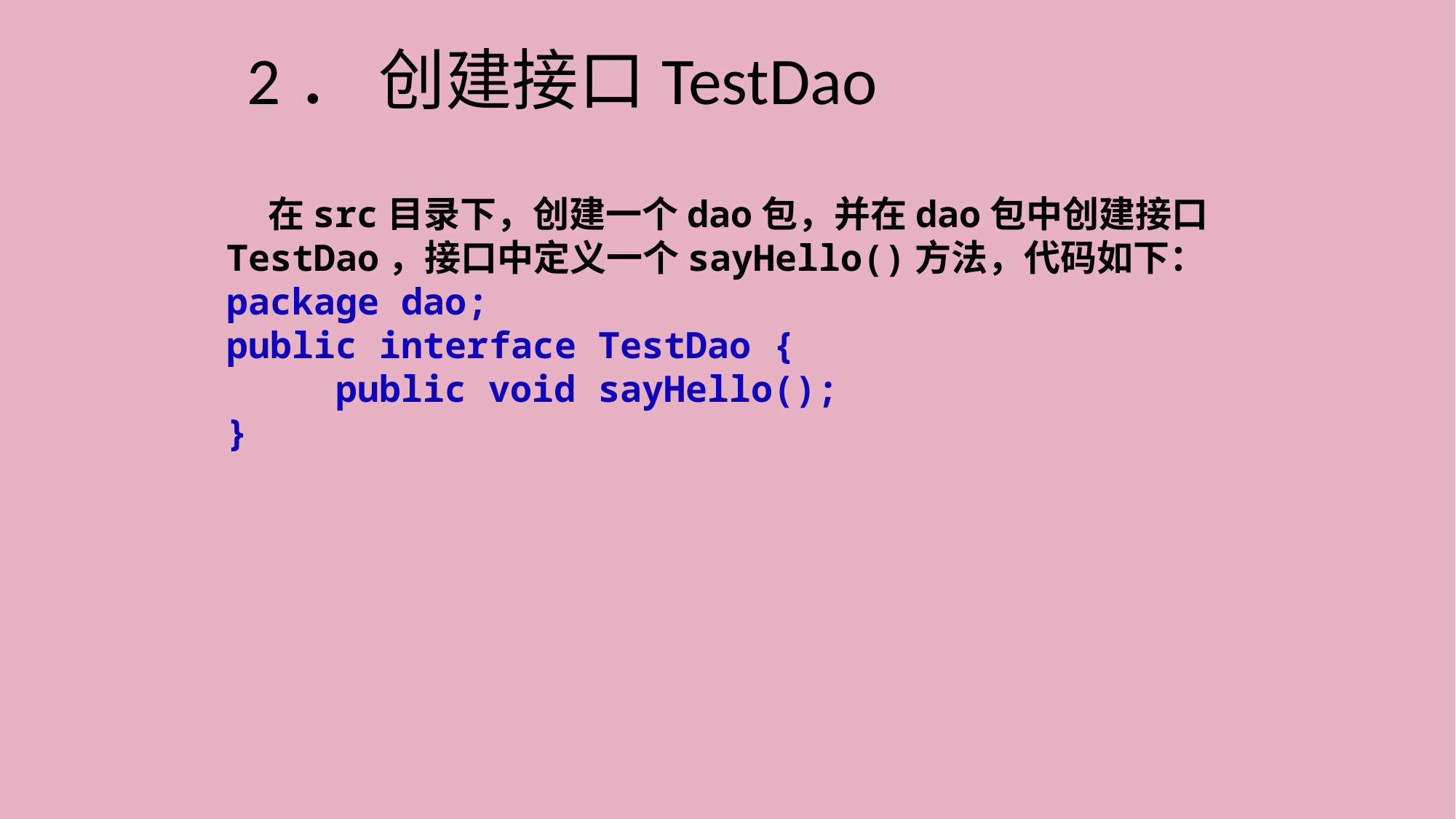

# 2． 创建接口TestDao
    在src目录下，创建一个dao包，并在dao包中创建接口TestDao，接口中定义一个sayHello()方法，代码如下：
package dao;
public interface TestDao {
	public void sayHello();
}